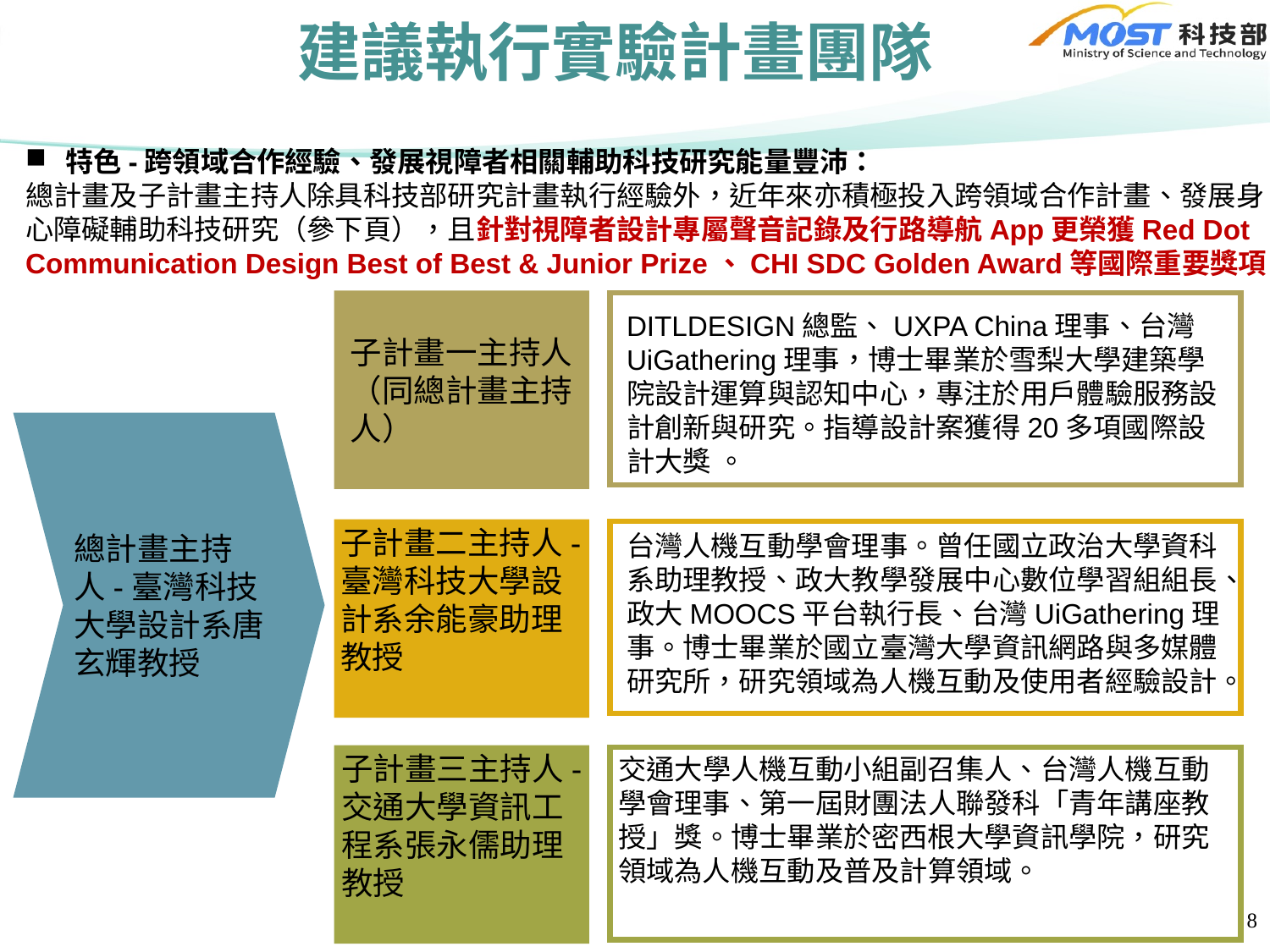

# 建議執行實驗計畫團隊
特色-跨領域合作經驗、發展視障者相關輔助科技研究能量豐沛：
總計畫及子計畫主持人除具科技部研究計畫執行經驗外，近年來亦積極投入跨領域合作計畫、發展身心障礙輔助科技研究（參下頁），且針對視障者設計專屬聲音記錄及行路導航App更榮獲Red Dot Communication Design Best of Best & Junior Prize、CHI SDC Golden Award等國際重要獎項。
子計畫一主持人
（同總計畫主持人）

總計畫主持人-臺灣科技大學設計系唐玄輝教授
子計畫二主持人-臺灣科技大學設計系余能豪助理教授

子計畫三主持人-
交通大學資訊工程系張永儒助理教授

DITLDESIGN總監、UXPA China理事、台灣UiGathering理事，博士畢業於雪梨大學建築學院設計運算與認知中心，專注於用戶體驗服務設計創新與研究。指導設計案獲得20多項國際設計大獎 。
台灣人機互動學會理事。曾任國立政治大學資科系助理教授、政大教學發展中心數位學習組組長、政大MOOCS平台執行長、台灣UiGathering理事。博士畢業於國立臺灣大學資訊網路與多媒體研究所，研究領域為人機互動及使用者經驗設計。
交通大學人機互動小組副召集人、台灣人機互動學會理事、第一屆財團法人聯發科「青年講座教授」獎。博士畢業於密西根大學資訊學院，研究領域為人機互動及普及計算領域。
8